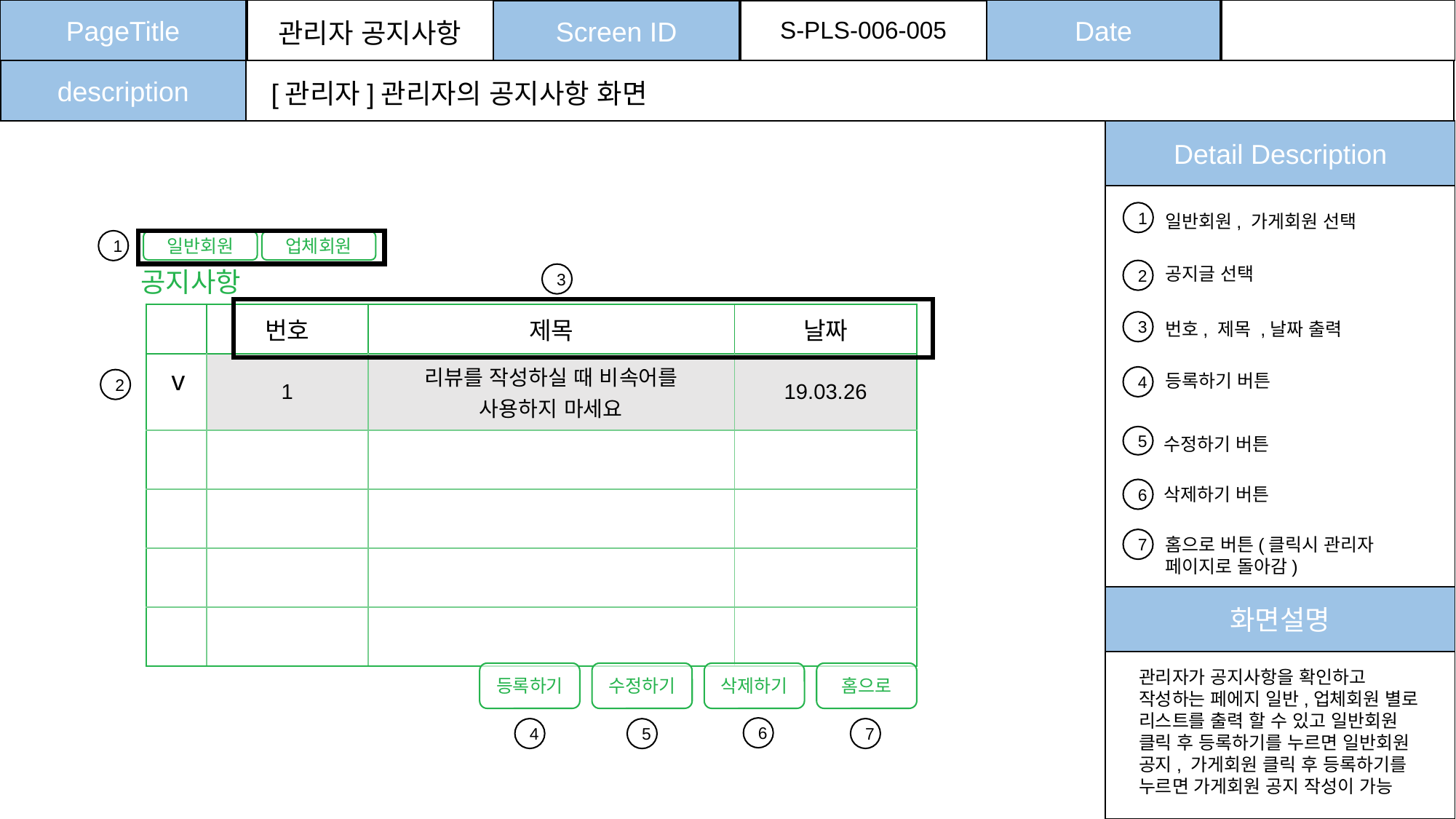

PageTitle

Date

Screen ID

S-PLS-006-005
관리자 공지사항
description

[관리자]관리자의 공지사항 화면

Detail Description
1
일반회원, 가게회원 선택
1

일반회원
업체회원
공지글 선택
공지사항
2
3

|  | 번호 | 제목 | 날짜 |
| --- | --- | --- | --- |
|  | 1 | 리뷰를 작성하실 때 비속어를 사용하지 마세요 | 19.03.26 |
|  |  |  |  |
|  |  |  |  |
|  |  |  |  |
|  |  |  |  |
3
번호, 제목 ,날짜 출력
v
등록하기 버튼
4
2
5
수정하기 버튼
삭제하기 버튼
6
홈으로 버튼(클릭시 관리자 페이지로 돌아감)
7
화면설명
관리자가 공지사항을 확인하고 작성하는 페에지 일반,업체회원 별로 리스트를 출력 할 수 있고 일반회원 클릭 후 등록하기를 누르면 일반회원 공지, 가게회원 클릭 후 등록하기를 누르면 가게회원 공지 작성이 가능
등록하기
수정하기
삭제하기
홈으로
6
7
4
5